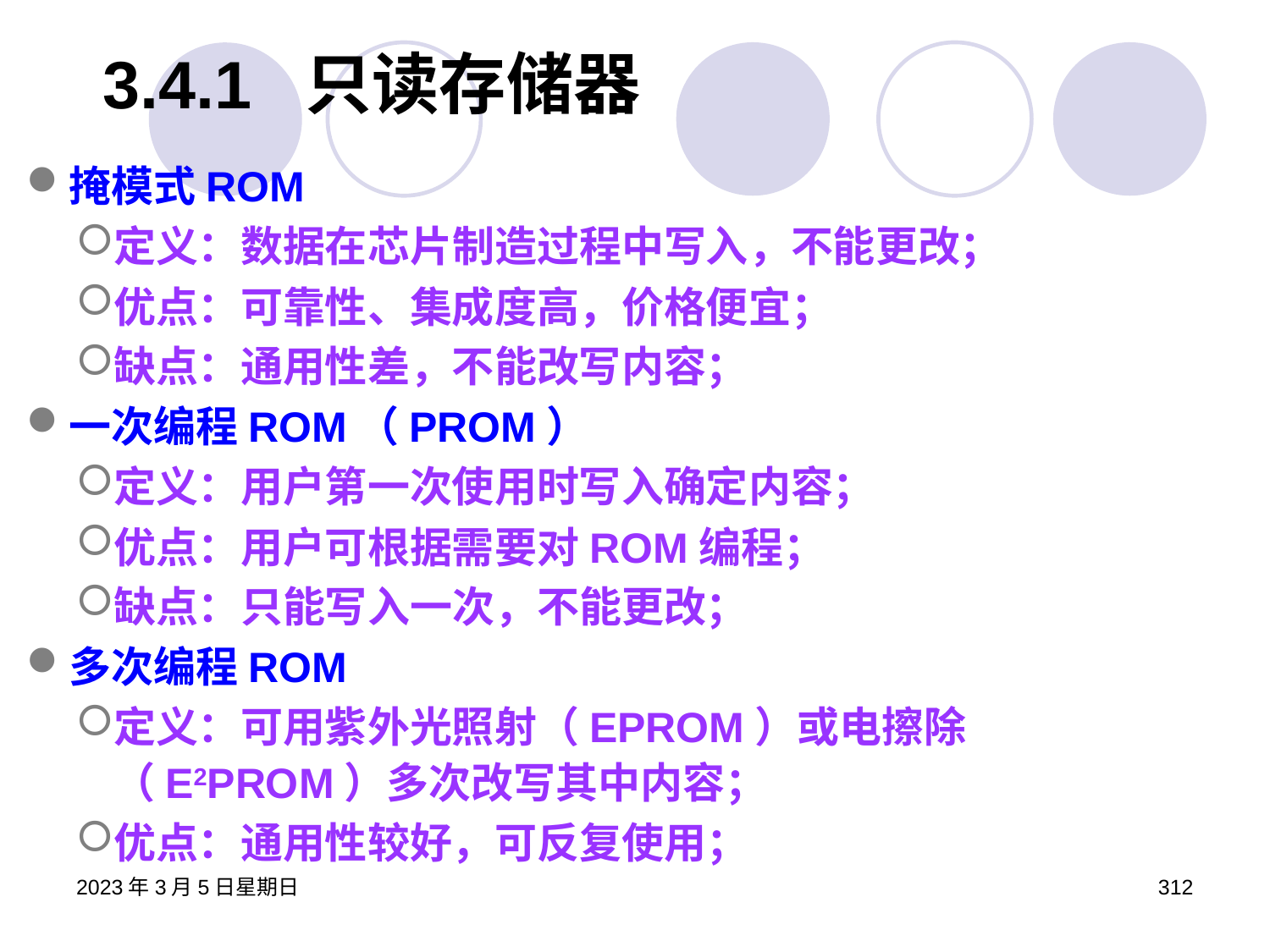

# 3.4.1  只读存储器
掩模式ROM
定义：数据在芯片制造过程中写入，不能更改；
优点：可靠性、集成度高，价格便宜；
缺点：通用性差，不能改写内容；
一次编程ROM（PROM）
定义：用户第一次使用时写入确定内容；
优点：用户可根据需要对ROM编程；
缺点：只能写入一次，不能更改；
多次编程ROM
定义：可用紫外光照射（EPROM）或电擦除（E2PROM）多次改写其中内容；
优点：通用性较好，可反复使用；
2023年3月5日星期日
312